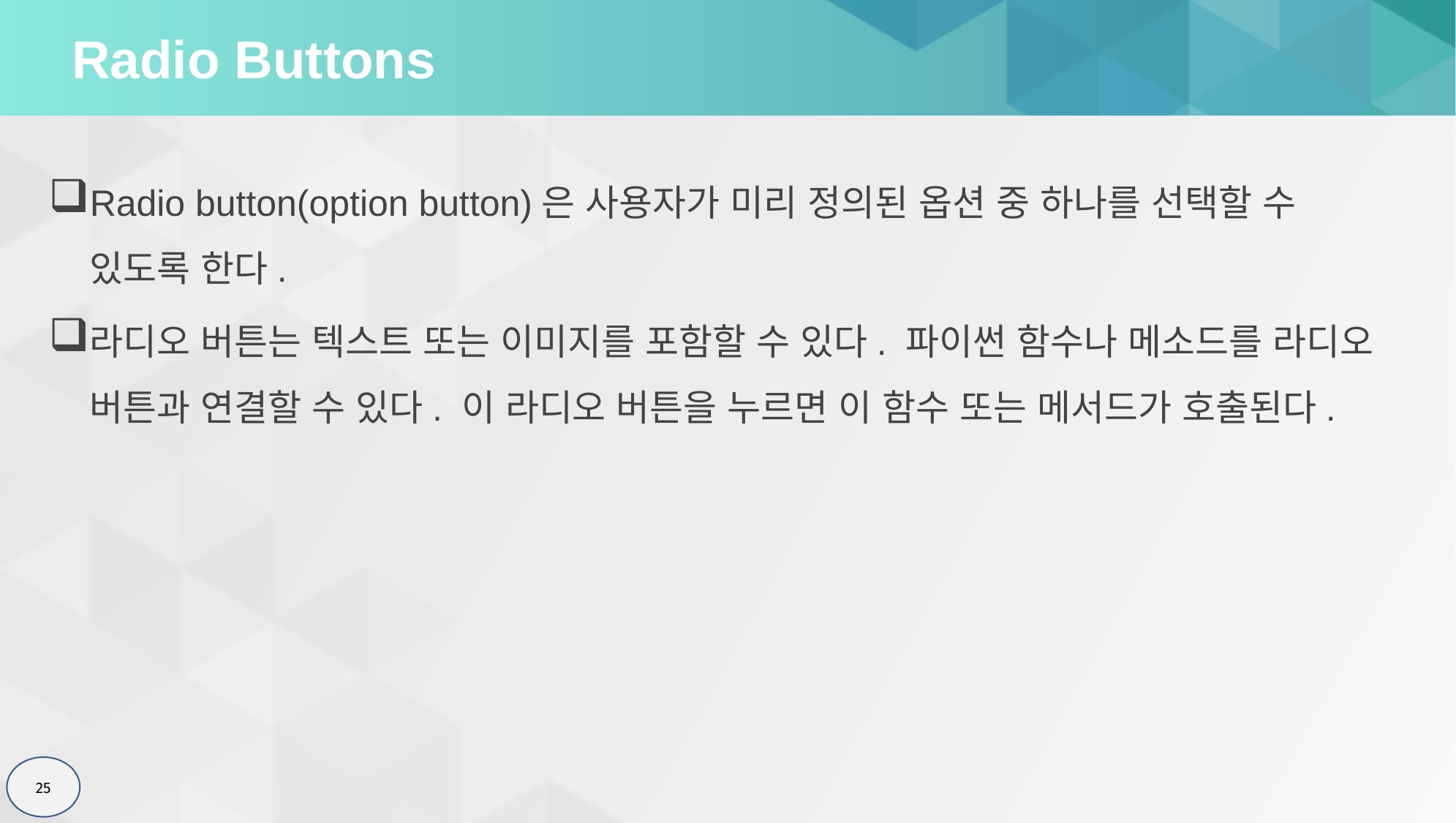

# Radio Buttons
Radio button(option button)은 사용자가 미리 정의된 옵션 중 하나를 선택할 수 있도록 한다.
라디오 버튼는 텍스트 또는 이미지를 포함할 수 있다. 파이썬 함수나 메소드를 라디오 버튼과 연결할 수 있다. 이 라디오 버튼을 누르면 이 함수 또는 메서드가 호출된다.